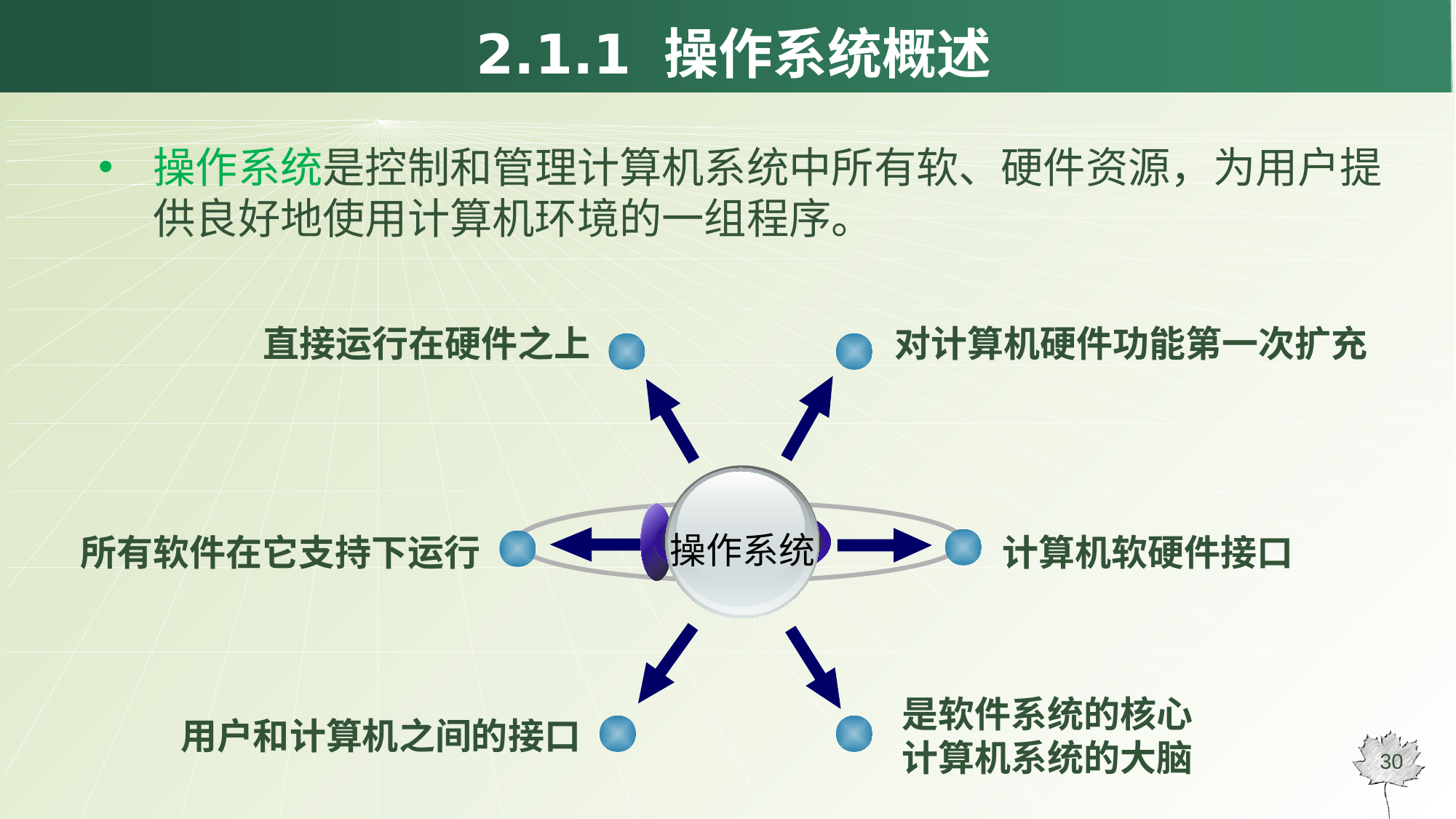

# 2.1.1 操作系统概述
操作系统是控制和管理计算机系统中所有软、硬件资源，为用户提供良好地使用计算机环境的一组程序。
直接运行在硬件之上
对计算机硬件功能第一次扩充

操作系统
所有软件在它支持下运行
计算机软硬件接口

是软件系统的核心
计算机系统的大脑
用户和计算机之间的接口

30